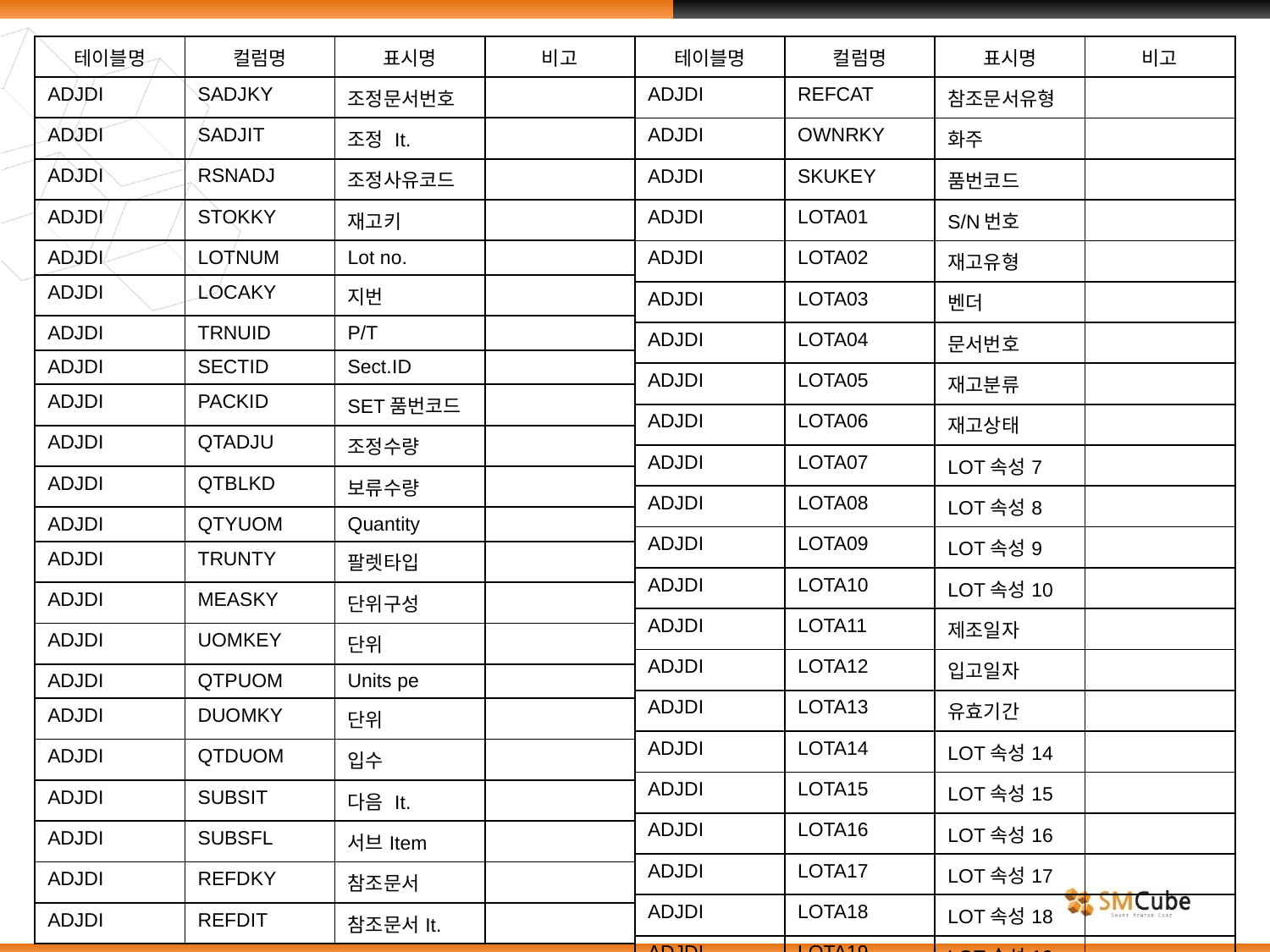

| 테이블명 | 컬럼명 | 표시명 | 비고 |
| --- | --- | --- | --- |
| ADJDI | SADJKY | 조정문서번호 |  |
| ADJDI | SADJIT | 조정 It. |  |
| ADJDI | RSNADJ | 조정사유코드 |  |
| ADJDI | STOKKY | 재고키 |  |
| ADJDI | LOTNUM | Lot no. |  |
| ADJDI | LOCAKY | 지번 |  |
| ADJDI | TRNUID | P/T |  |
| ADJDI | SECTID | Sect.ID |  |
| ADJDI | PACKID | SET품번코드 |  |
| ADJDI | QTADJU | 조정수량 |  |
| ADJDI | QTBLKD | 보류수량 |  |
| ADJDI | QTYUOM | Quantity |  |
| ADJDI | TRUNTY | 팔렛타입 |  |
| ADJDI | MEASKY | 단위구성 |  |
| ADJDI | UOMKEY | 단위 |  |
| ADJDI | QTPUOM | Units pe |  |
| ADJDI | DUOMKY | 단위 |  |
| ADJDI | QTDUOM | 입수 |  |
| ADJDI | SUBSIT | 다음 It. |  |
| ADJDI | SUBSFL | 서브Item |  |
| ADJDI | REFDKY | 참조문서 |  |
| ADJDI | REFDIT | 참조문서It. |  |
| 테이블명 | 컬럼명 | 표시명 | 비고 |
| --- | --- | --- | --- |
| ADJDI | REFCAT | 참조문서유형 |  |
| ADJDI | OWNRKY | 화주 |  |
| ADJDI | SKUKEY | 품번코드 |  |
| ADJDI | LOTA01 | S/N번호 |  |
| ADJDI | LOTA02 | 재고유형 |  |
| ADJDI | LOTA03 | 벤더 |  |
| ADJDI | LOTA04 | 문서번호 |  |
| ADJDI | LOTA05 | 재고분류 |  |
| ADJDI | LOTA06 | 재고상태 |  |
| ADJDI | LOTA07 | LOT속성7 |  |
| ADJDI | LOTA08 | LOT속성8 |  |
| ADJDI | LOTA09 | LOT속성9 |  |
| ADJDI | LOTA10 | LOT속성10 |  |
| ADJDI | LOTA11 | 제조일자 |  |
| ADJDI | LOTA12 | 입고일자 |  |
| ADJDI | LOTA13 | 유효기간 |  |
| ADJDI | LOTA14 | LOT속성14 |  |
| ADJDI | LOTA15 | LOT속성15 |  |
| ADJDI | LOTA16 | LOT속성16 |  |
| ADJDI | LOTA17 | LOT속성17 |  |
| ADJDI | LOTA18 | LOT속성18 |  |
| ADJDI | LOTA19 | LOT속성19 |  |